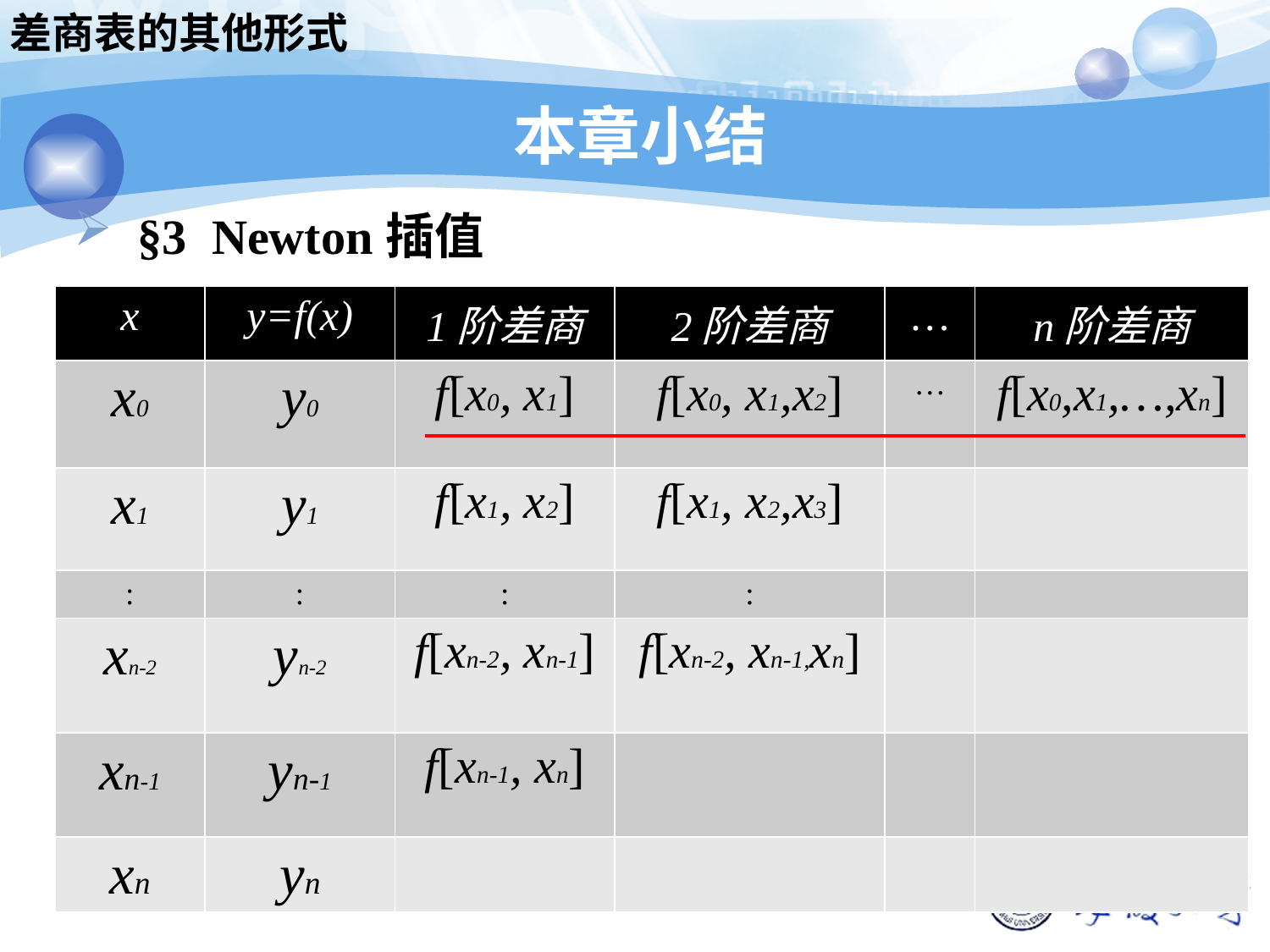

差商表的其他形式
本章小结
§3  Newton插值
| x | y=f(x) | 1阶差商 | 2阶差商 | … | n阶差商 |
| --- | --- | --- | --- | --- | --- |
| x0 | y0 | f[x0, x1] | f[x0, x1,x2] | … | f[x0,x1,…,xn] |
| x1 | y1 | f[x1, x2] | f[x1, x2,x3] |  |  |
| : | : | : | : |  |  |
| xn-2 | yn-2 | f[xn-2, xn-1] | f[xn-2, xn-1,xn] |  |  |
| xn-1 | yn-1 | f[xn-1, xn] |  |  |  |
| xn | yn |  |  |  |  |